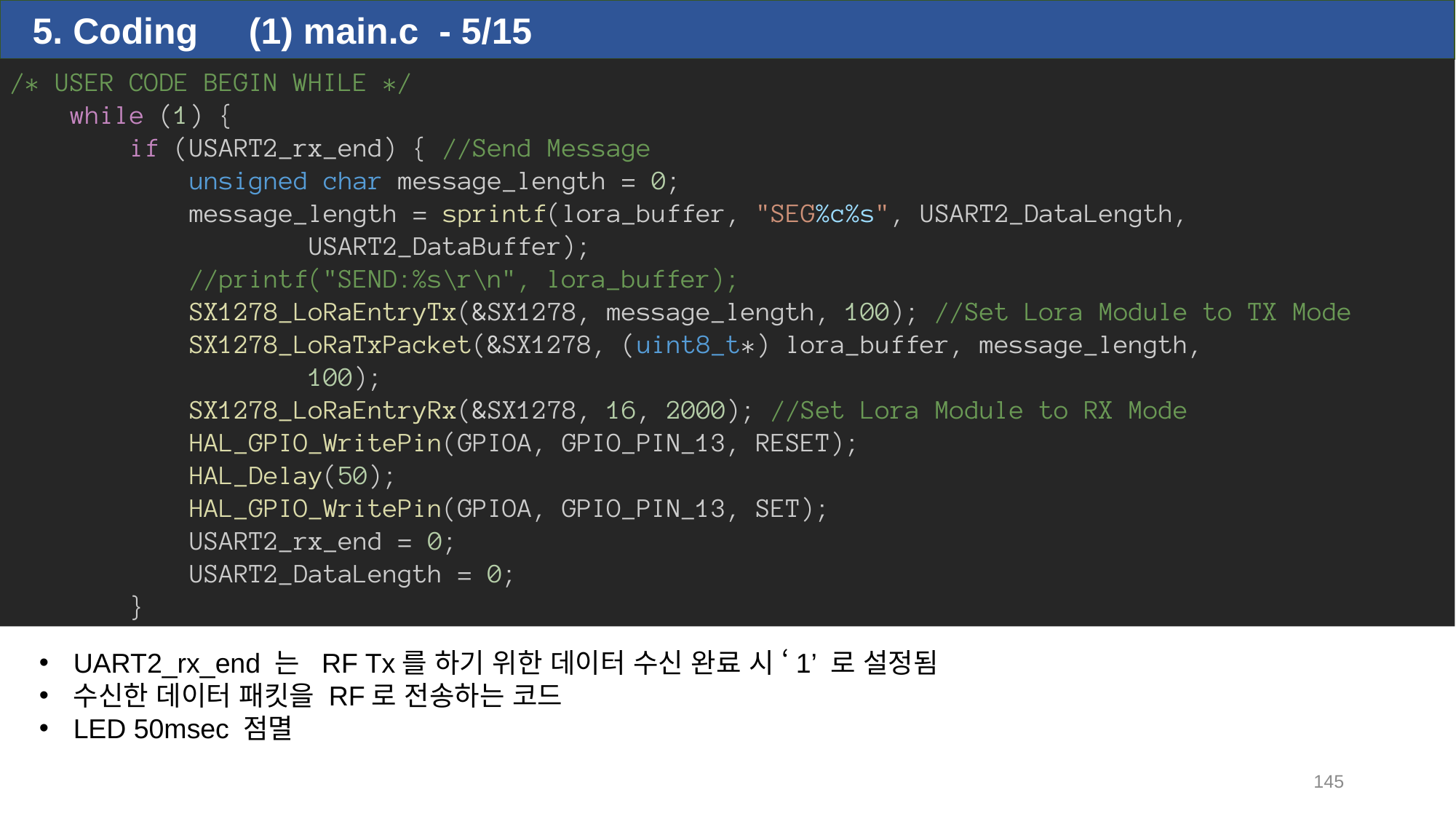

5. Coding     (1) main.c  - 5/15
/* USER CODE BEGIN WHILE */
    while (1) {
        if (USART2_rx_end) { //Send Message
            unsigned char message_length = 0;
            message_length = sprintf(lora_buffer, "SEG%c%s", USART2_DataLength,
                    USART2_DataBuffer);
            //printf("SEND:%s\r\n", lora_buffer);
            SX1278_LoRaEntryTx(&SX1278, message_length, 100); //Set Lora Module to TX Mode
            SX1278_LoRaTxPacket(&SX1278, (uint8_t*) lora_buffer, message_length,
                    100);
            SX1278_LoRaEntryRx(&SX1278, 16, 2000); //Set Lora Module to RX Mode
            HAL_GPIO_WritePin(GPIOA, GPIO_PIN_13, RESET);
            HAL_Delay(50);
            HAL_GPIO_WritePin(GPIOA, GPIO_PIN_13, SET);
            USART2_rx_end = 0;
            USART2_DataLength = 0;
        }
UART2_rx_end 는  RF Tx를 하기 위한 데이터 수신 완료 시 ‘1’ 로 설정됨
수신한 데이터 패킷을 RF로 전송하는 코드
LED 50msec 점멸
145